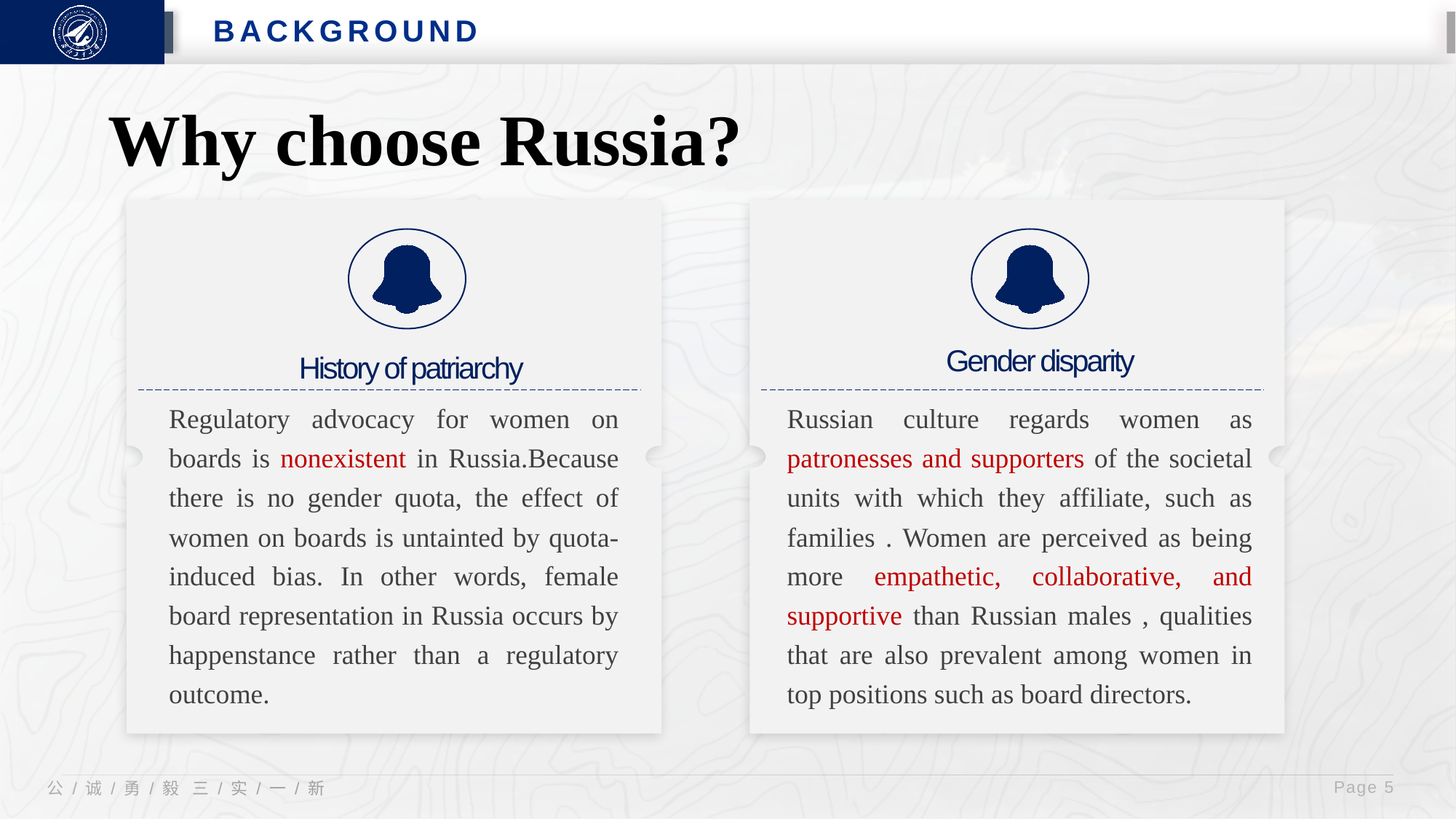

研究背景
BACKGROUND
Why choose Russia?

History of patriarchy
Gender disparity
Regulatory advocacy for women on boards is nonexistent in Russia.Because there is no gender quota, the effect of women on boards is untainted by quota-induced bias. In other words, female board representation in Russia occurs by happenstance rather than a regulatory outcome.
Russian culture regards women as patronesses and supporters of the societal units with which they affiliate, such as families . Women are perceived as being more empathetic, collaborative, and supportive than Russian males , qualities that are also prevalent among women in top positions such as board directors.
  Page 5